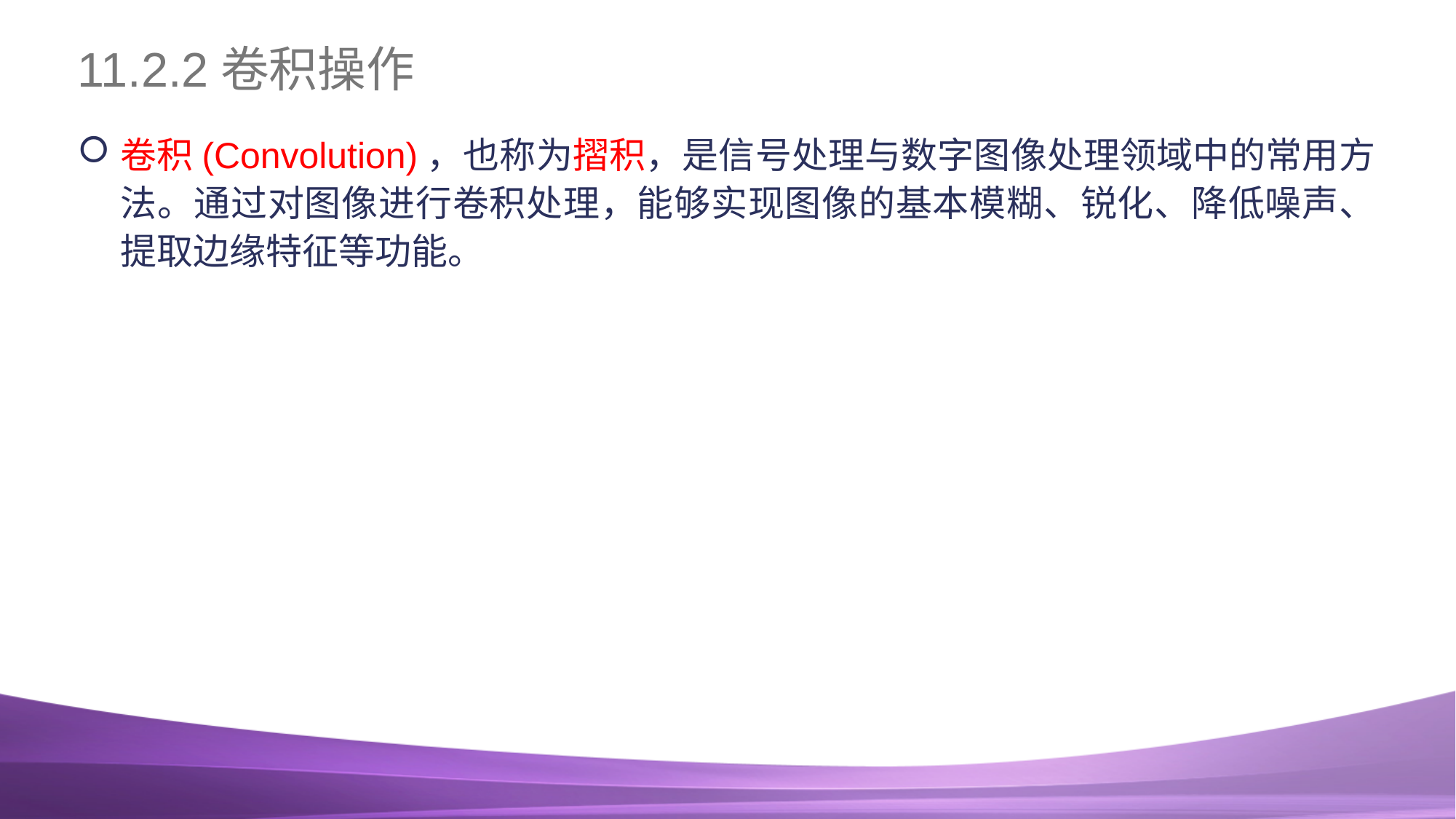

# 11.2.2卷积操作
卷积(Convolution)，也称为摺积，是信号处理与数字图像处理领域中的常用方法。通过对图像进行卷积处理，能够实现图像的基本模糊、锐化、降低噪声、提取边缘特征等功能。